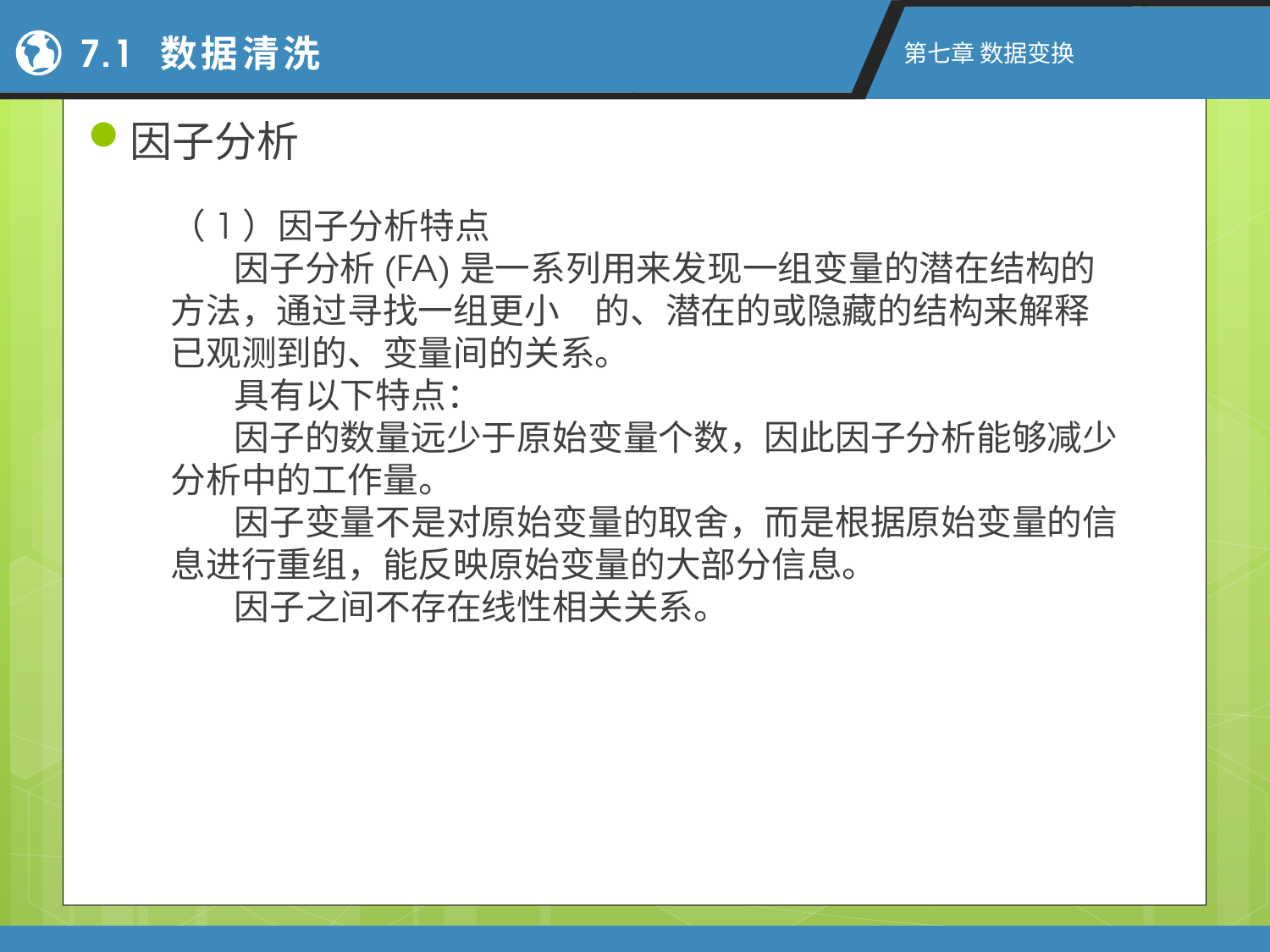

7.1 数据清洗

第七章 数据变换
因子分析
（1）因子分析特点
因子分析(FA)是一系列用来发现一组变量的潜在结构的方法，通过寻找一组更小　的、潜在的或隐藏的结构来解释已观测到的、变量间的关系。
具有以下特点：
因子的数量远少于原始变量个数，因此因子分析能够减少分析中的工作量。
因子变量不是对原始变量的取舍，而是根据原始变量的信息进行重组，能反映原始变量的大部分信息。
因子之间不存在线性相关关系。